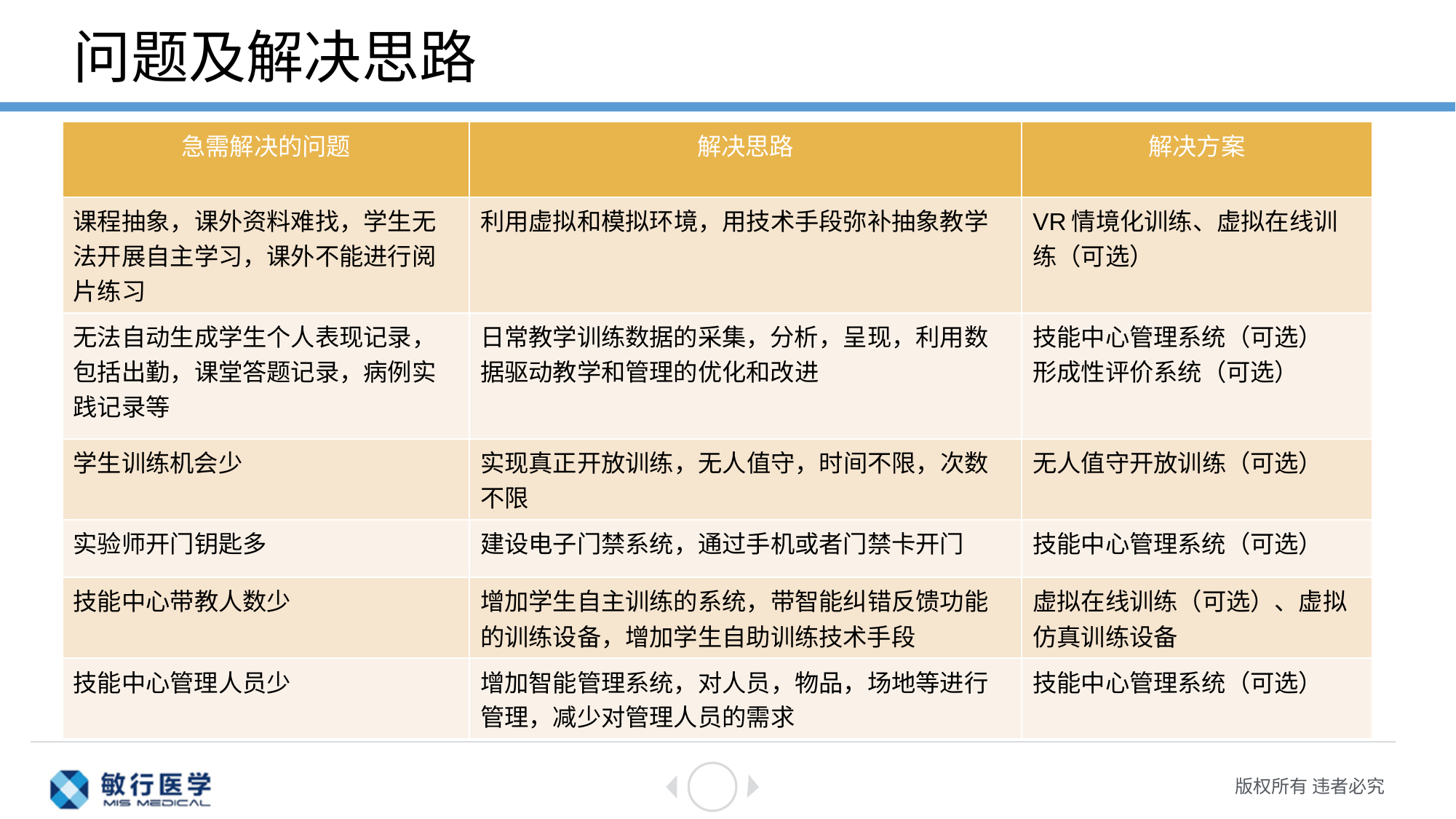

# 问题及解决思路
| 急需解决的问题 | 解决思路 | 解决方案 |
| --- | --- | --- |
| 课程抽象，课外资料难找，学生无法开展自主学习，课外不能进行阅片练习 | 利用虚拟和模拟环境，用技术手段弥补抽象教学 | VR情境化训练、虚拟在线训练（可选） |
| 无法自动生成学生个人表现记录，包括出勤，课堂答题记录，病例实践记录等 | 日常教学训练数据的采集，分析，呈现，利用数据驱动教学和管理的优化和改进 | 技能中心管理系统（可选） 形成性评价系统（可选） |
| 学生训练机会少 | 实现真正开放训练，无人值守，时间不限，次数不限 | 无人值守开放训练（可选） |
| 实验师开门钥匙多 | 建设电子门禁系统，通过手机或者门禁卡开门 | 技能中心管理系统（可选） |
| 技能中心带教人数少 | 增加学生自主训练的系统，带智能纠错反馈功能的训练设备，增加学生自助训练技术手段 | 虚拟在线训练（可选）、虚拟仿真训练设备 |
| 技能中心管理人员少 | 增加智能管理系统，对人员，物品，场地等进行管理，减少对管理人员的需求 | 技能中心管理系统（可选） |